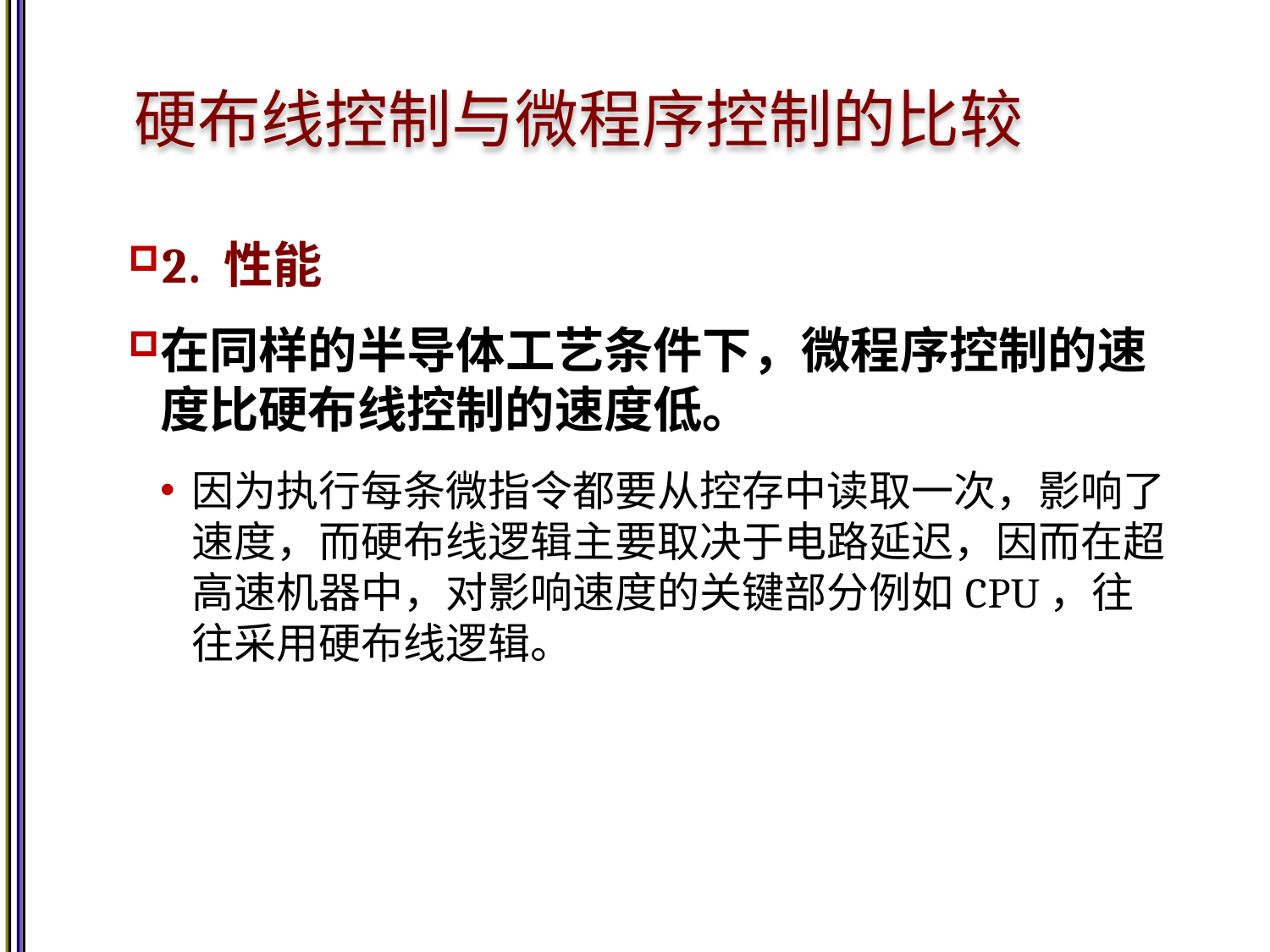

# 硬布线控制与微程序控制的比较
2. 性能
在同样的半导体工艺条件下，微程序控制的速度比硬布线控制的速度低。
因为执行每条微指令都要从控存中读取一次，影响了速度，而硬布线逻辑主要取决于电路延迟，因而在超高速机器中，对影响速度的关键部分例如CPU，往往采用硬布线逻辑。
123